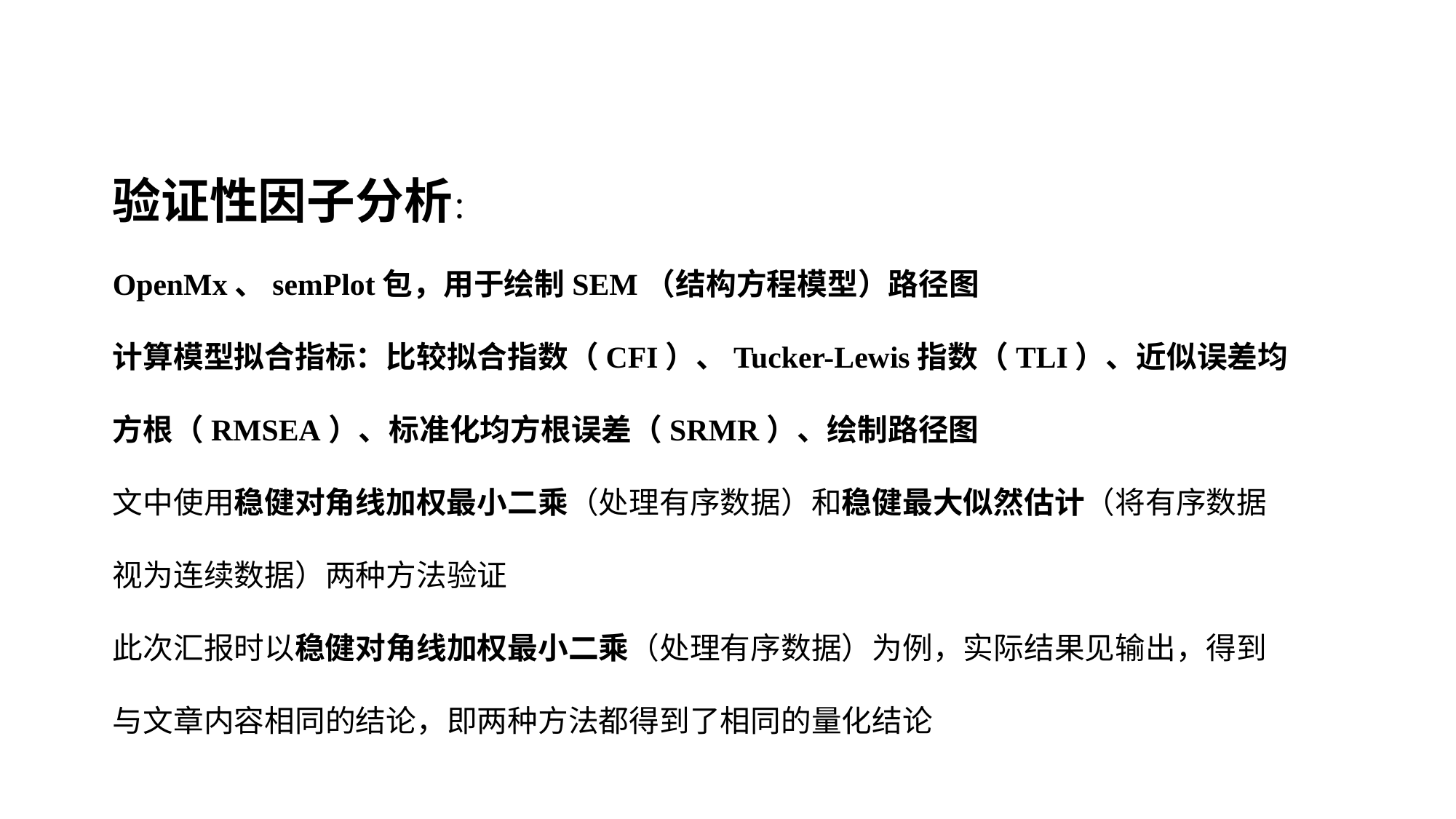

验证性因子分析：
OpenMx、semPlot包，用于绘制SEM（结构方程模型）路径图
计算模型拟合指标：比较拟合指数（CFI）、Tucker-Lewis指数（TLI）、近似误差均方根（RMSEA）、标准化均方根误差（SRMR）、绘制路径图
文中使用稳健对角线加权最小二乘（处理有序数据）和稳健最大似然估计（将有序数据视为连续数据）两种方法验证
此次汇报时以稳健对角线加权最小二乘（处理有序数据）为例，实际结果见输出，得到与文章内容相同的结论，即两种方法都得到了相同的量化结论